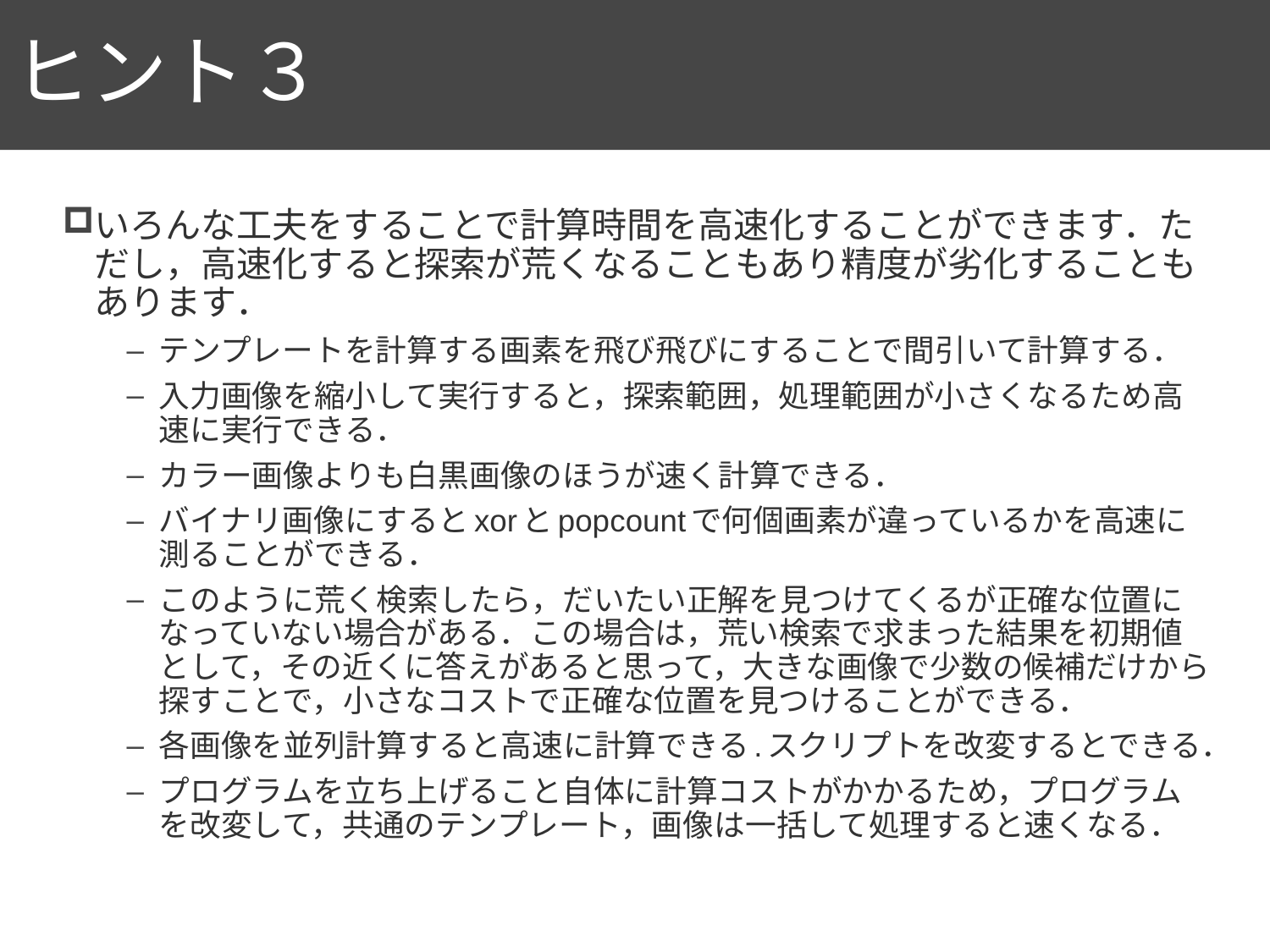

# ヒント３
100
いろんな工夫をすることで計算時間を高速化することができます．ただし，高速化すると探索が荒くなることもあり精度が劣化することもあります．
テンプレートを計算する画素を飛び飛びにすることで間引いて計算する．
入力画像を縮小して実行すると，探索範囲，処理範囲が小さくなるため高速に実行できる．
カラー画像よりも白黒画像のほうが速く計算できる．
バイナリ画像にするとxorとpopcountで何個画素が違っているかを高速に測ることができる．
このように荒く検索したら，だいたい正解を見つけてくるが正確な位置になっていない場合がある．この場合は，荒い検索で求まった結果を初期値として，その近くに答えがあると思って，大きな画像で少数の候補だけから探すことで，小さなコストで正確な位置を見つけることができる．
各画像を並列計算すると高速に計算できる.スクリプトを改変するとできる．
プログラムを立ち上げること自体に計算コストがかかるため，プログラムを改変して，共通のテンプレート，画像は一括して処理すると速くなる．